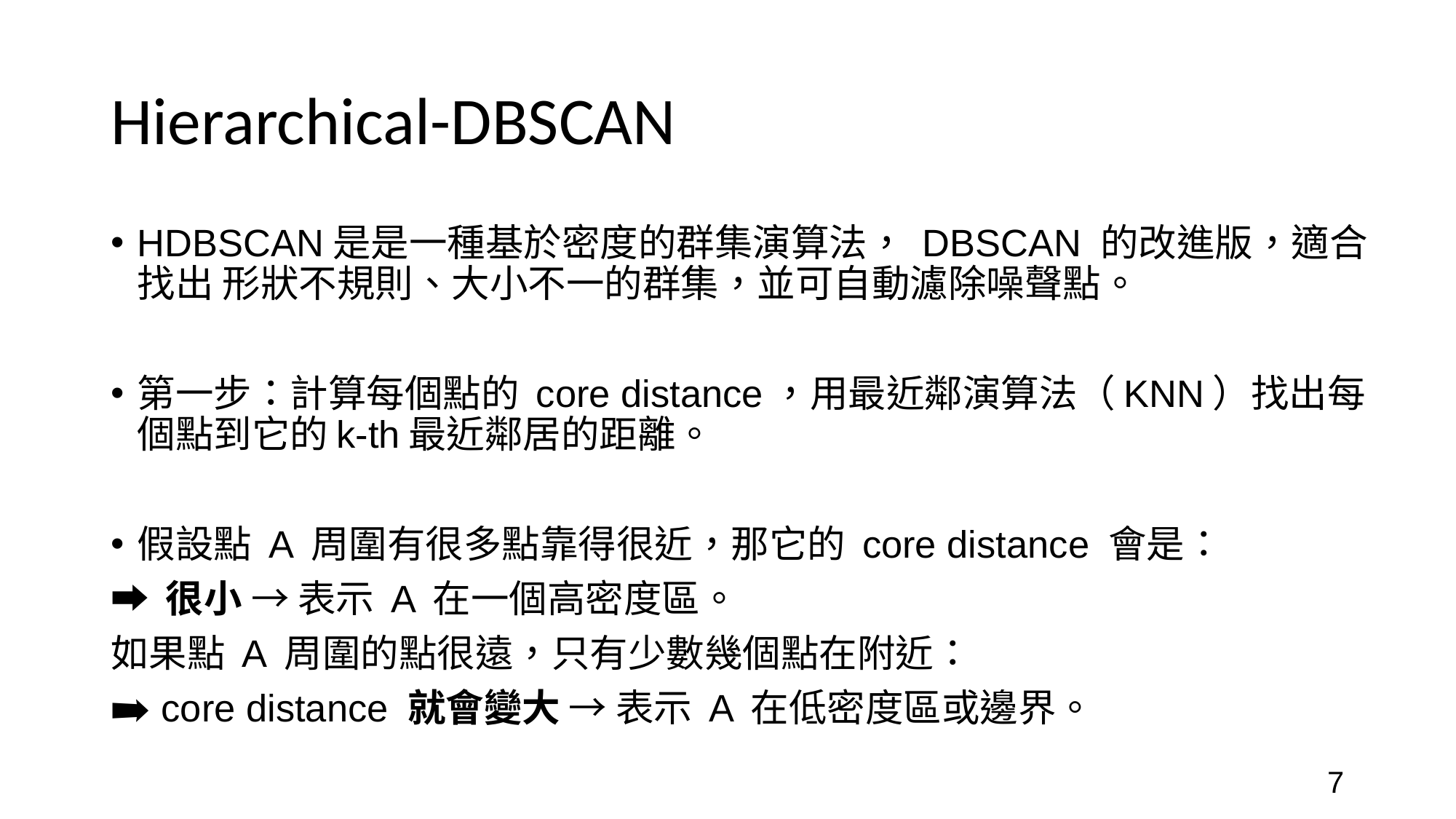

# Hierarchical-DBSCAN
HDBSCAN是是一種基於密度的群集演算法， DBSCAN 的改進版，適合找出 形狀不規則、大小不一的群集，並可自動濾除噪聲點。

第一步：計算每個點的 core distance，用最近鄰演算法（KNN）找出每個點到它的k-th最近鄰居的距離。

假設點 A 周圍有很多點靠得很近，那它的 core distance 會是：
➡️ 很小 → 表示 A 在一個高密度區。
如果點 A 周圍的點很遠，只有少數幾個點在附近：
➡️ core distance 就會變大 → 表示 A 在低密度區或邊界。
7